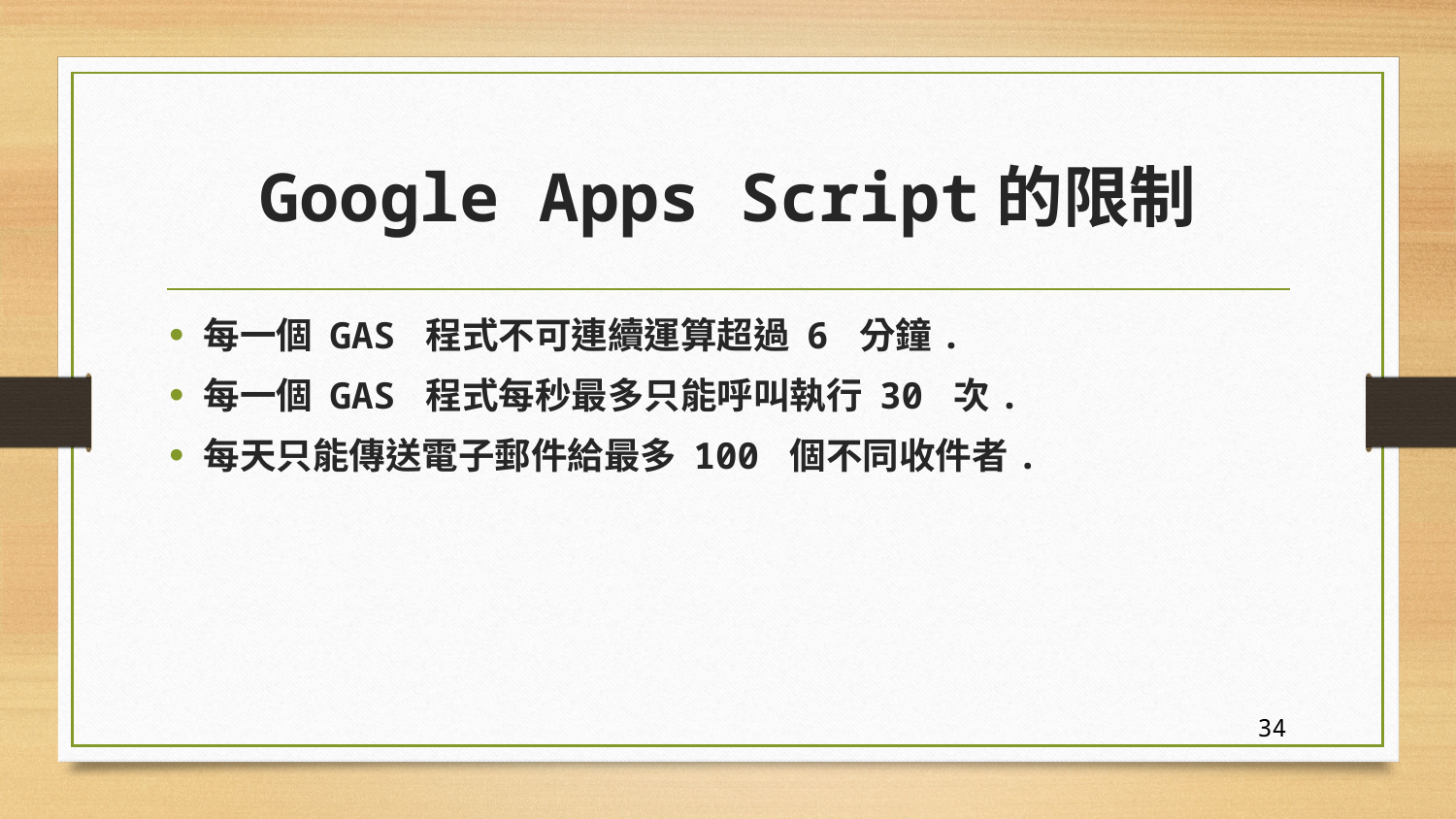

# Google Apps Script的限制
每一個 GAS 程式不可連續運算超過 6 分鐘.
每一個 GAS 程式每秒最多只能呼叫執行 30 次.
每天只能傳送電子郵件給最多 100 個不同收件者.

34